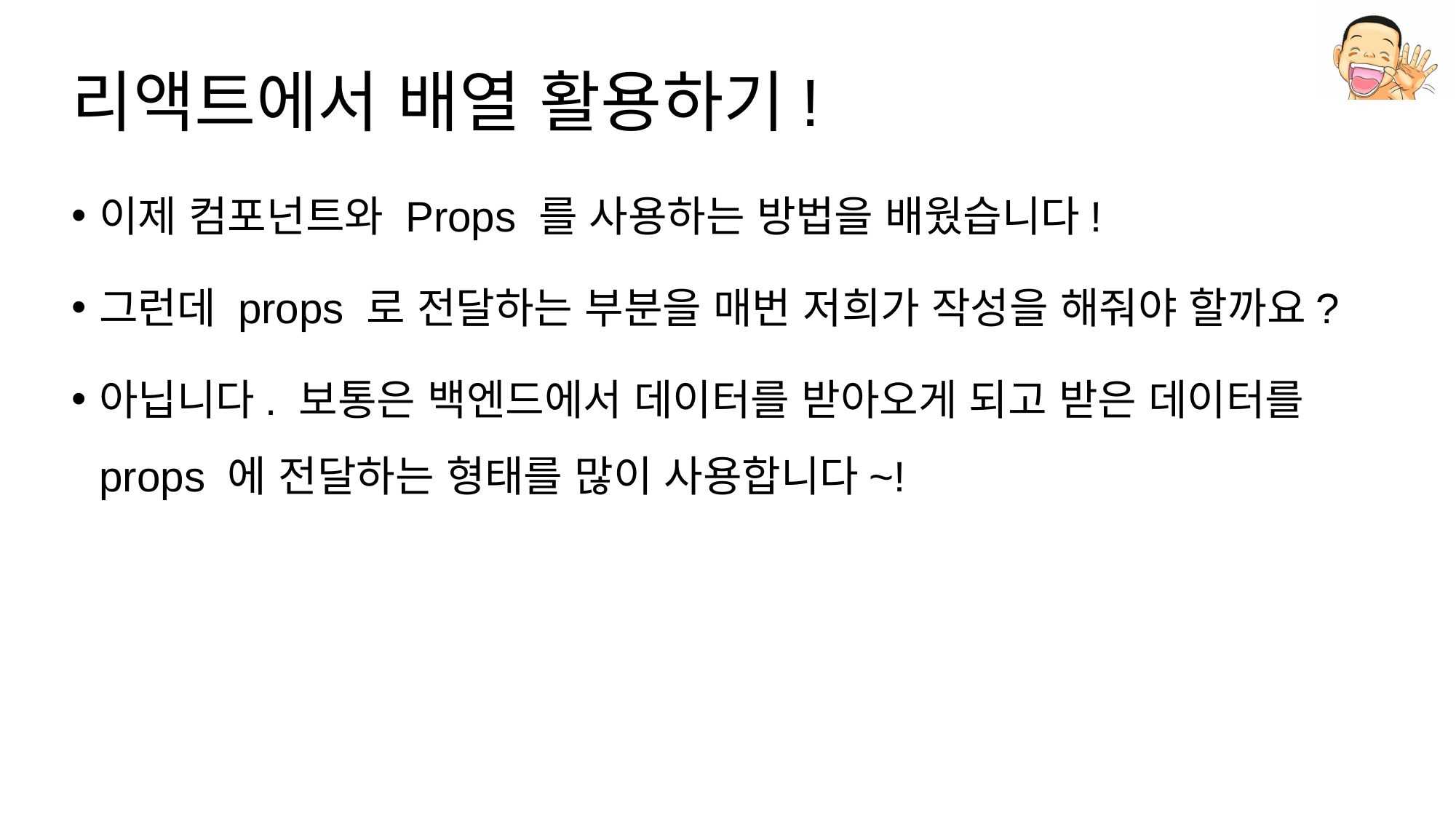

# 리액트에서 배열 활용하기!
이제 컴포넌트와 Props 를 사용하는 방법을 배웠습니다!
그런데 props 로 전달하는 부분을 매번 저희가 작성을 해줘야 할까요?
아닙니다. 보통은 백엔드에서 데이터를 받아오게 되고 받은 데이터를 props 에 전달하는 형태를 많이 사용합니다~!